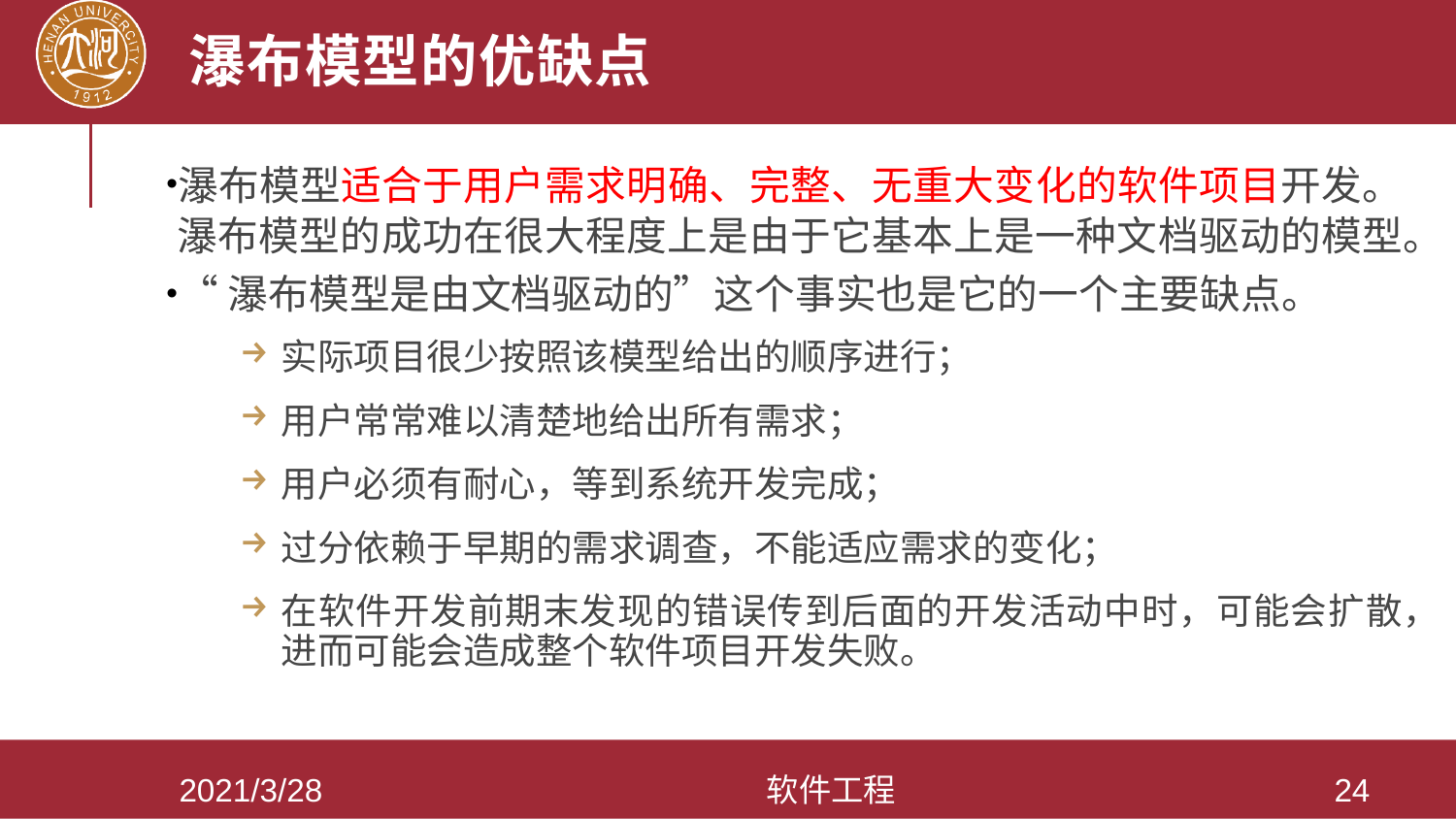

# 瀑布模型的优缺点
瀑布模型适合于用户需求明确、完整、无重大变化的软件项目开发。瀑布模型的成功在很大程度上是由于它基本上是一种文档驱动的模型。
“瀑布模型是由文档驱动的”这个事实也是它的一个主要缺点。
实际项目很少按照该模型给出的顺序进行；
用户常常难以清楚地给出所有需求；
用户必须有耐心，等到系统开发完成；
过分依赖于早期的需求调查，不能适应需求的变化；
在软件开发前期末发现的错误传到后面的开发活动中时，可能会扩散，进而可能会造成整个软件项目开发失败。
2021/3/28
软件工程
24